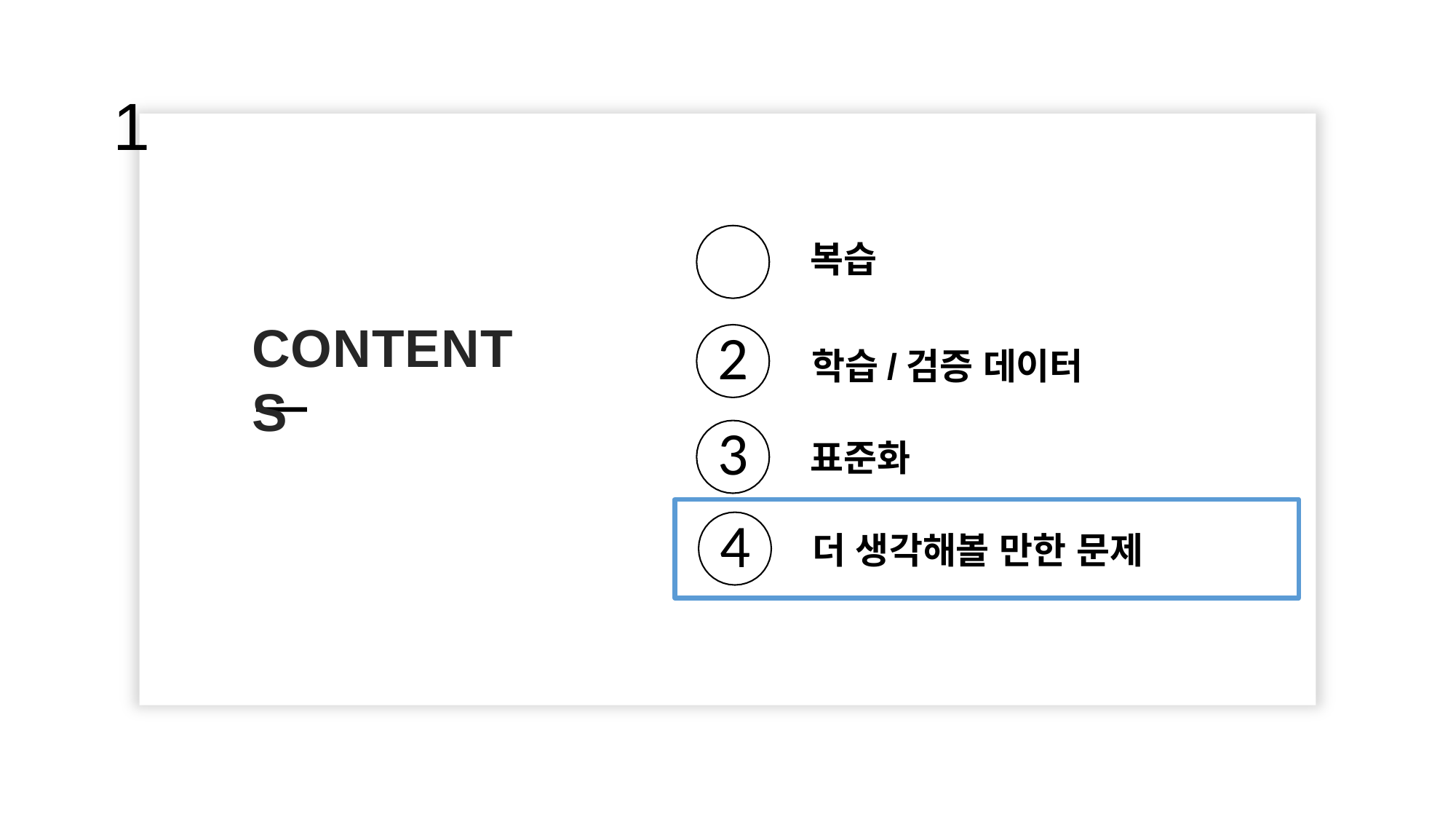

# 1

복습
CONTENTS

2	학습/검증 데이터
3

표준화

4

더 생각해볼 만한 문제